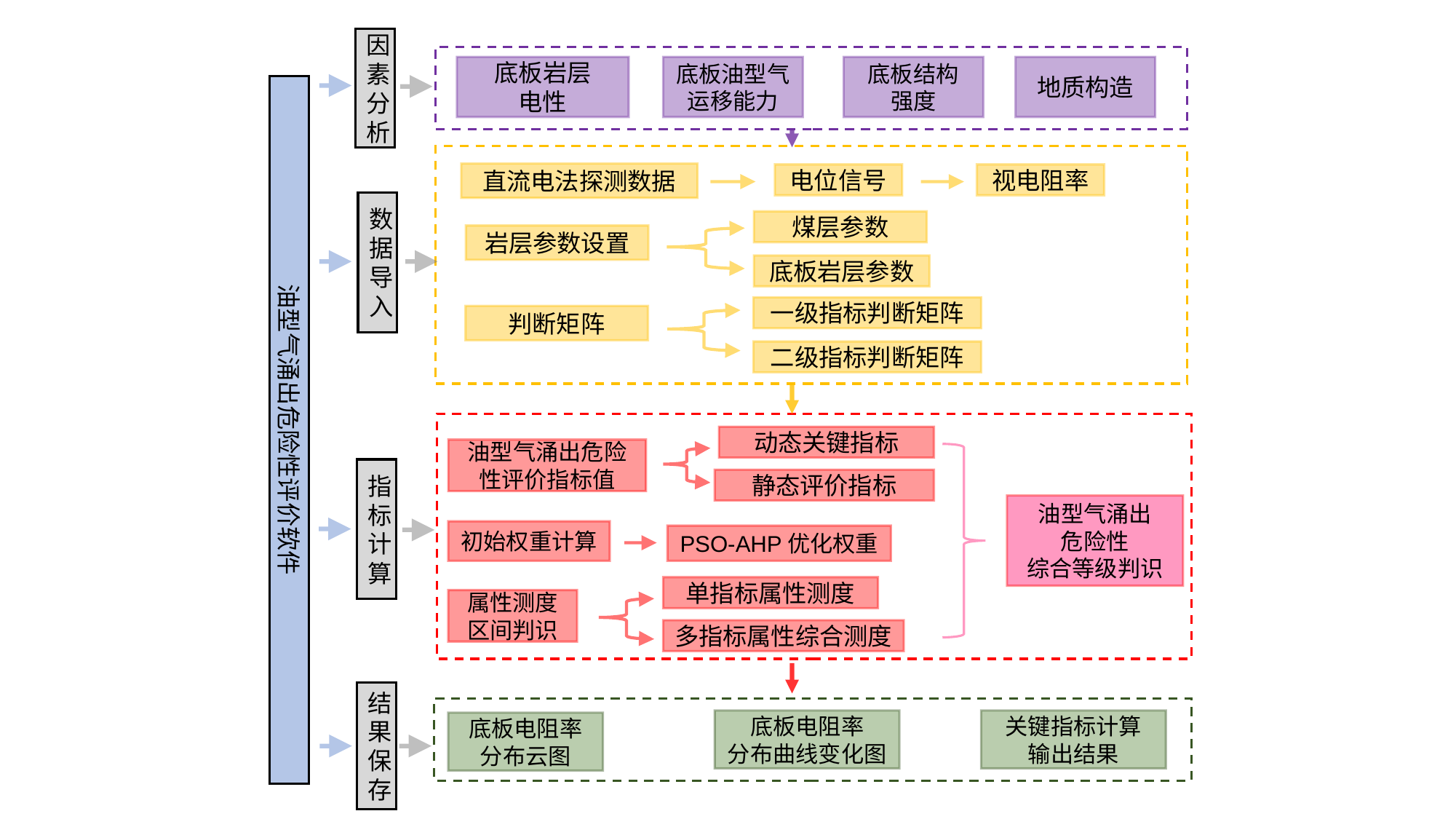

因素分析

底板岩层
电性
底板油型气运移能力
底板结构
强度
地质构造
油型气涌出危险性评价软件

直流电法探测数据
电位信号
视电阻率
数据导入
煤层参数
底板岩层参数
岩层参数设置

一级指标判断矩阵
判断矩阵

二级指标判断矩阵

动态关键指标
油型气涌出危险性评价指标值

指标计算
静态评价指标
油型气涌出
危险性
综合等级判识
初始权重计算
PSO-AHP优化权重
单指标属性测度
属性测度区间判识

多指标属性综合测度
结果保存

底板电阻率
分布曲线变化图
关键指标计算
输出结果
底板电阻率分布云图